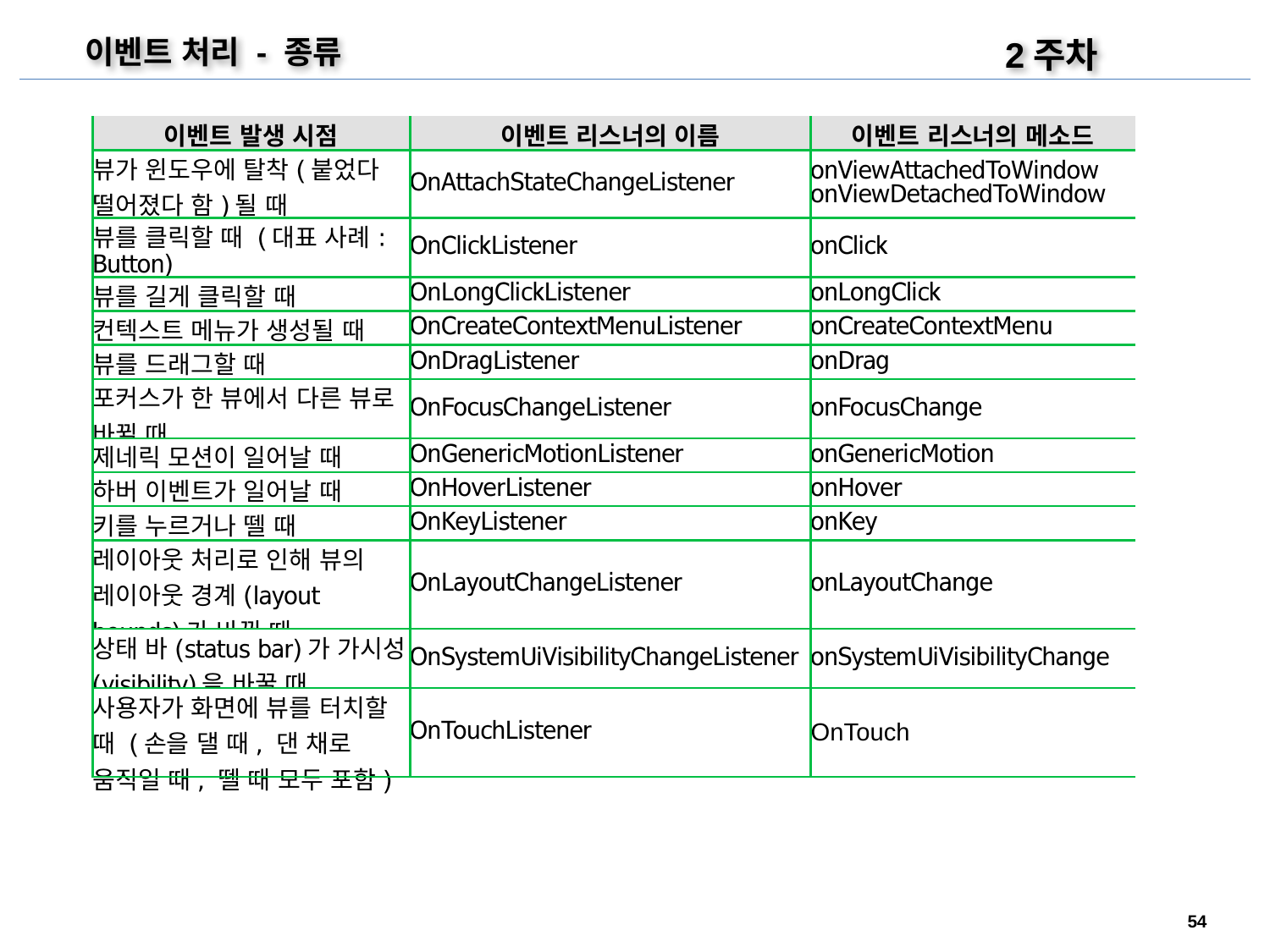

2주차
이벤트 처리 - 종류
| 이벤트 발생 시점 | 이벤트 리스너의 이름 | 이벤트 리스너의 메소드 |
| --- | --- | --- |
| 뷰가 윈도우에 탈착(붙었다 떨어졌다 함)될 때 | OnAttachStateChangeListener | onViewAttachedToWindow onViewDetachedToWindow |
| 뷰를 클릭할 때 (대표 사례: Button) | OnClickListener | onClick |
| 뷰를 길게 클릭할 때 | OnLongClickListener | onLongClick |
| 컨텍스트 메뉴가 생성될 때 | OnCreateContextMenuListener | onCreateContextMenu |
| 뷰를 드래그할 때 | OnDragListener | onDrag |
| 포커스가 한 뷰에서 다른 뷰로 바뀔 때 | OnFocusChangeListener | onFocusChange |
| 제네릭 모션이 일어날 때 | OnGenericMotionListener | onGenericMotion |
| 하버 이벤트가 일어날 때 | OnHoverListener | onHover |
| 키를 누르거나 뗄 때 | OnKeyListener | onKey |
| 레이아웃 처리로 인해 뷰의 레이아웃 경계(layout bounds)가 바뀔 때 | OnLayoutChangeListener | onLayoutChange |
| 상태 바(status bar)가 가시성(visibility)을 바꿀 때 | OnSystemUiVisibilityChangeListener | onSystemUiVisibilityChange |
| 사용자가 화면에 뷰를 터치할 때 (손을 댈 때, 댄 채로 움직일 때, 뗄 때 모두 포함) | OnTouchListener | OnTouch |